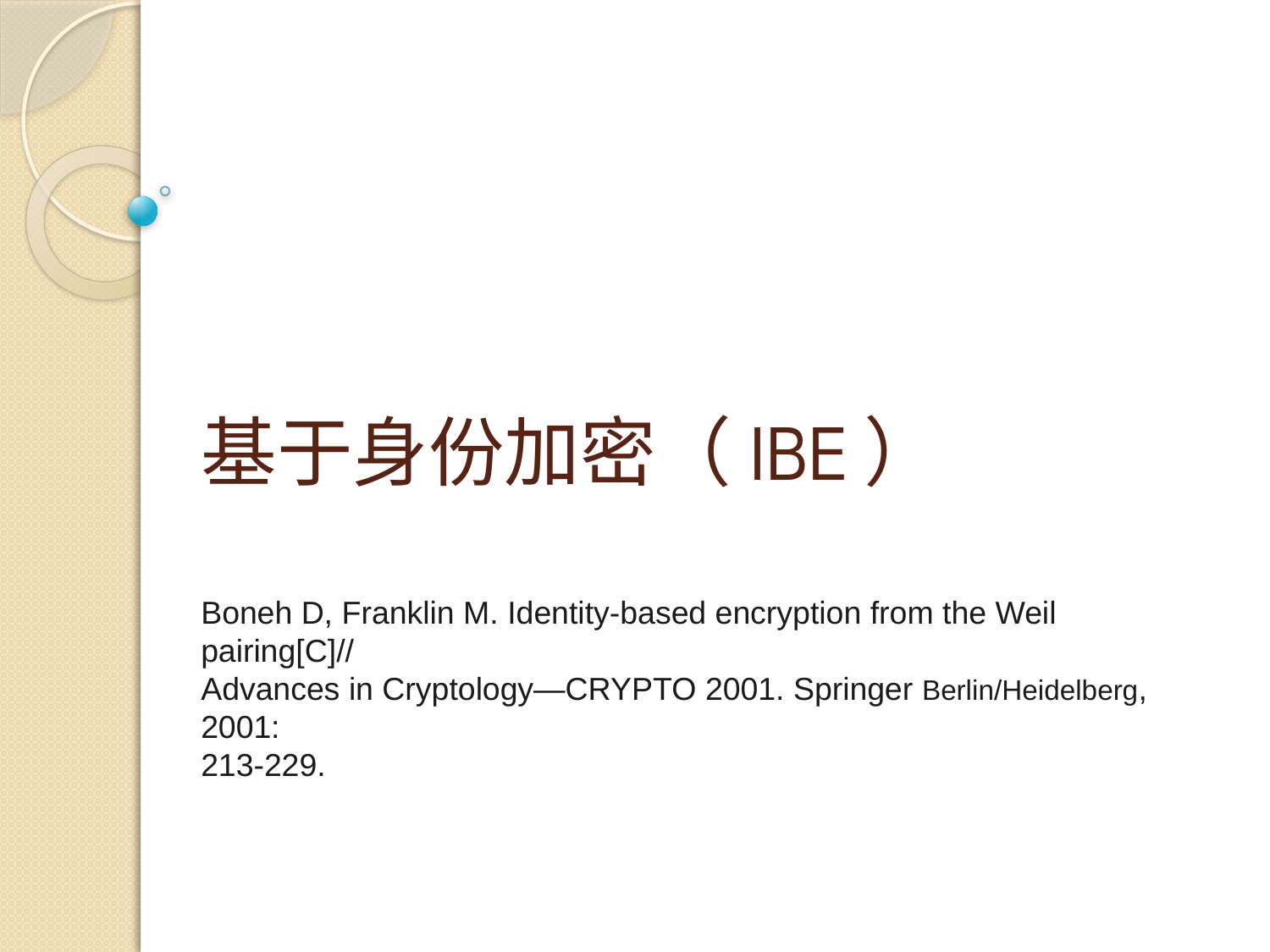

# 基于身份加密（IBE）
Boneh D, Franklin M. Identity-based encryption from the Weil pairing[C]//
Advances in Cryptology—CRYPTO 2001. Springer Berlin/Heidelberg, 2001:
213-229.